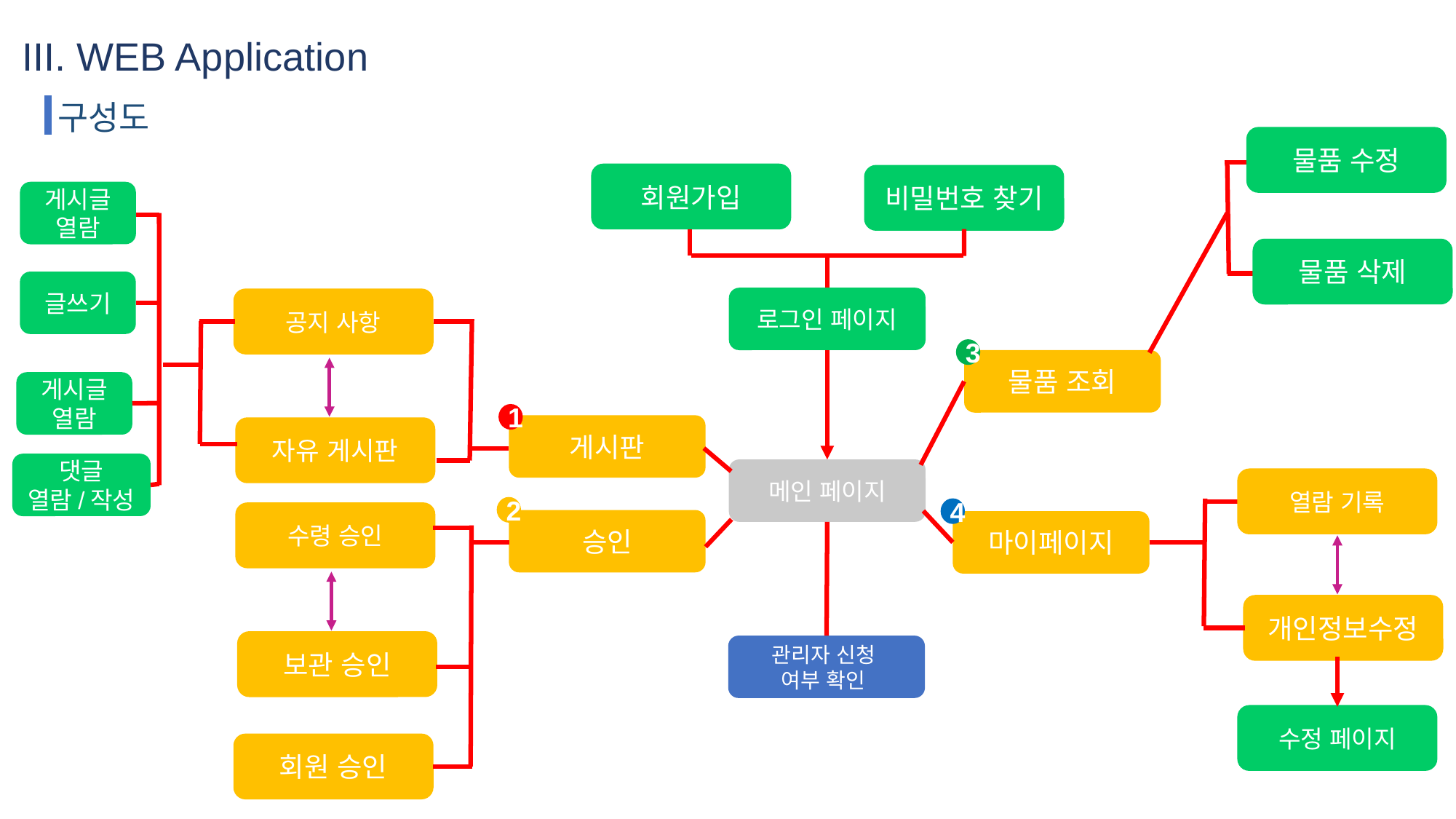

III. WEB Application
구성도
물품 수정
회원가입
비밀번호 찾기
게시글
열람
물품 삭제
글쓰기
로그인 페이지
공지 사항
3
물품 조회
게시글 열람
1
게시판
자유 게시판
댓글
열람/작성
메인 페이지
열람 기록
2
4
수령 승인
승인
마이페이지
개인정보수정
보관 승인
관리자 신청
여부 확인
수정 페이지
회원 승인